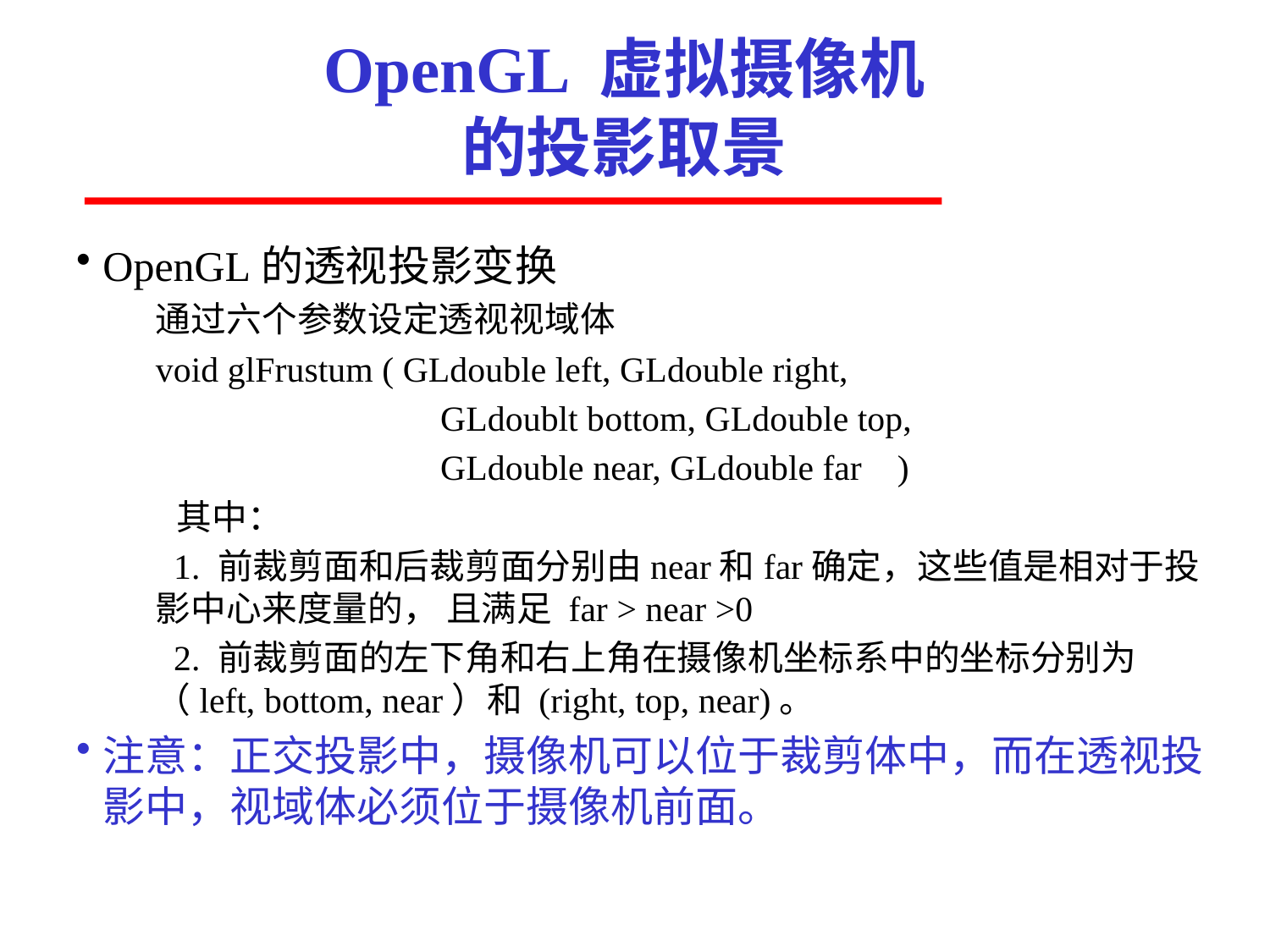

# OpenGL 虚拟摄像机 的投影取景
OpenGL的透视投影变换
通过六个参数设定透视视域体
void glFrustum ( GLdouble left, GLdouble right,
                                   GLdoublt bottom, GLdouble top,
                                   GLdouble near, GLdouble far    )
     其中：
     1. 前裁剪面和后裁剪面分别由near和far确定，这些值是相对于投影中心来度量的， 且满足 far > near >0
     2. 前裁剪面的左下角和右上角在摄像机坐标系中的坐标分别为（left, bottom, near）和 (right, top, near)。
注意：正交投影中，摄像机可以位于裁剪体中，而在透视投影中，视域体必须位于摄像机前面。